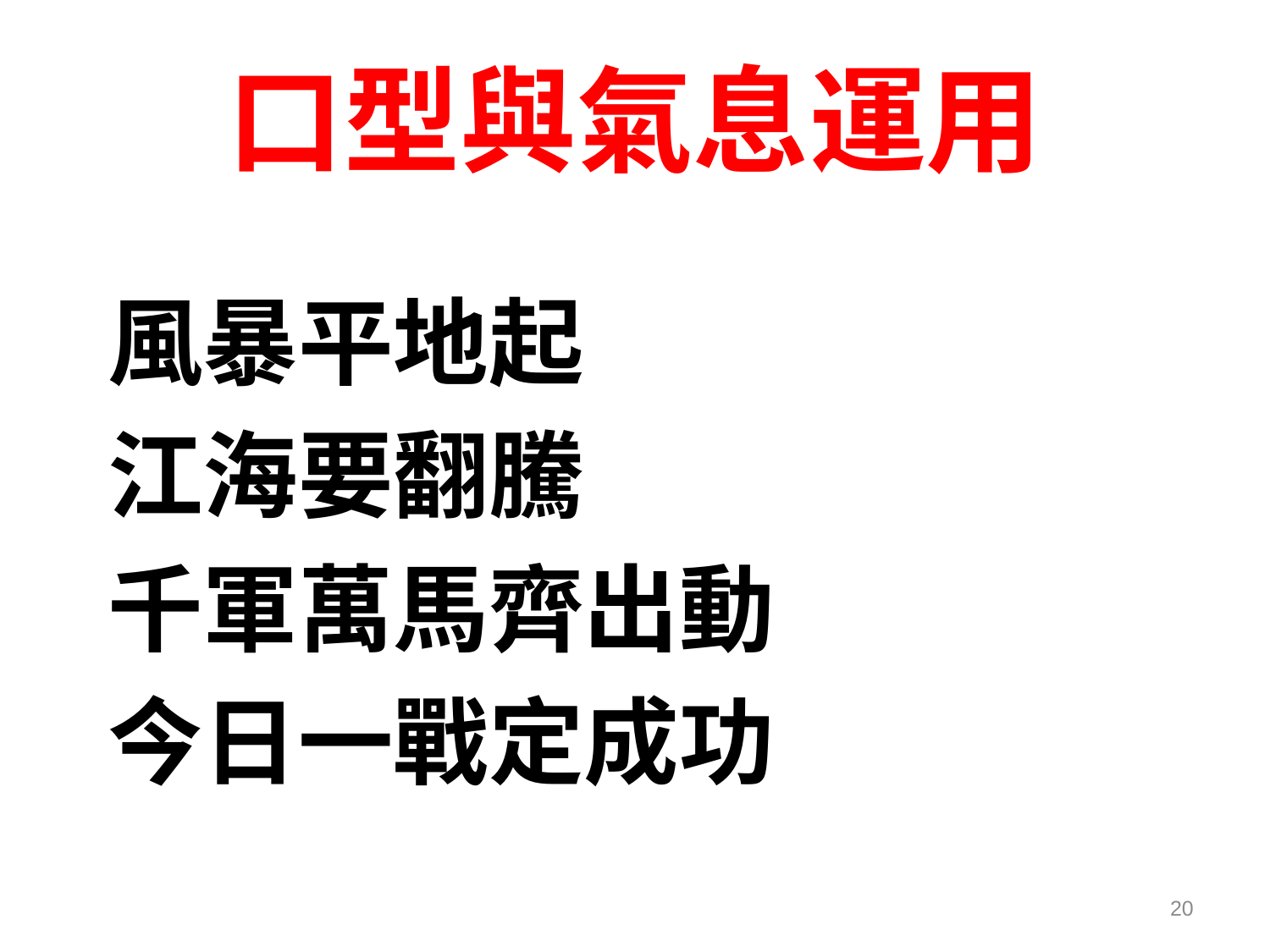

# 口型與氣息運用
風暴平地起
江海要翻騰
千軍萬馬齊出動
今日一戰定成功
20